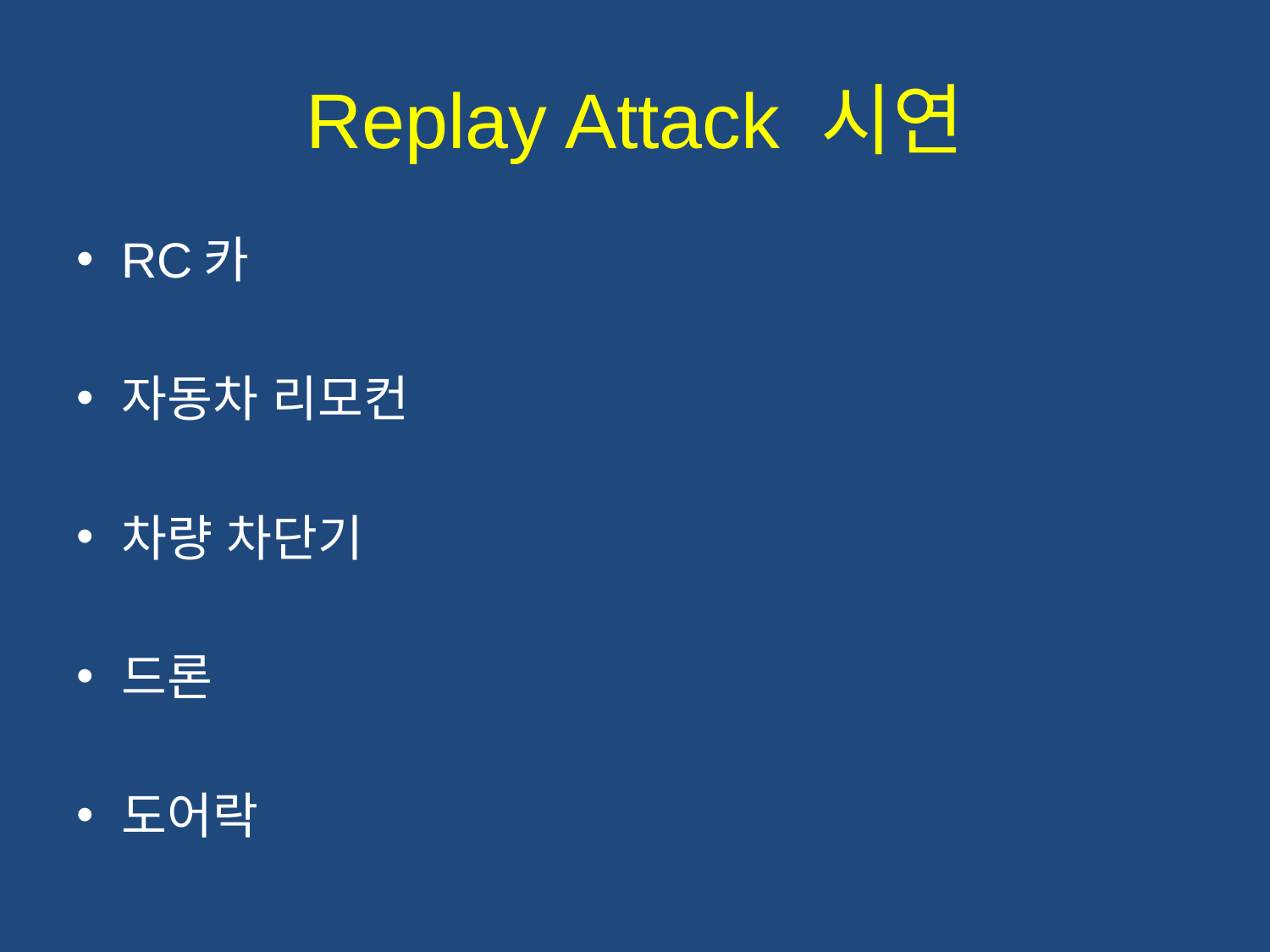

# Replay Attack 시연
RC카

자동차 리모컨

차량 차단기

드론

도어락